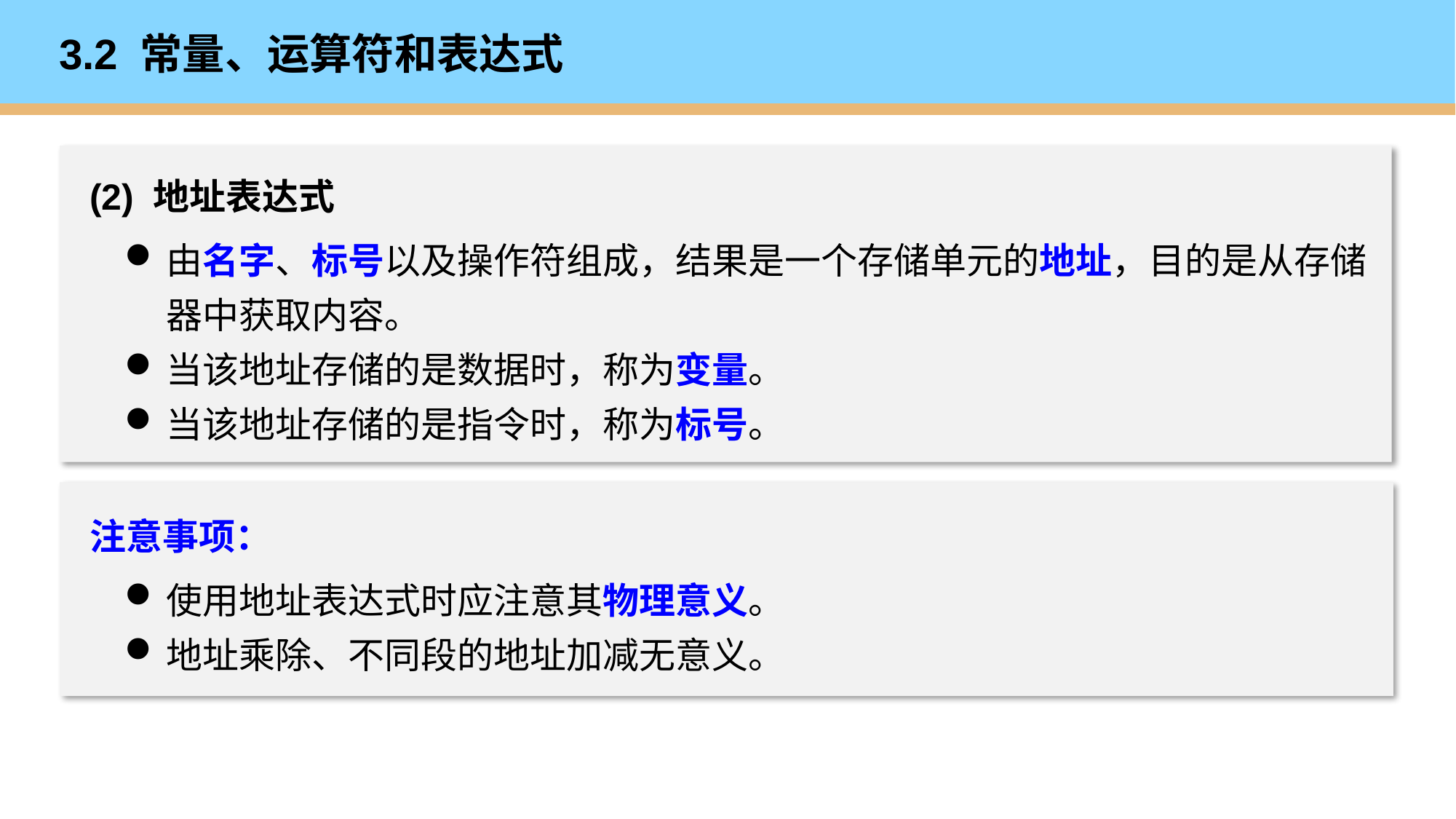

# 3.2 常量、运算符和表达式
(2) 地址表达式
由名字、标号以及操作符组成，结果是一个存储单元的地址，目的是从存储器中获取内容。
当该地址存储的是数据时，称为变量。
当该地址存储的是指令时，称为标号。
注意事项：
使用地址表达式时应注意其物理意义。
地址乘除、不同段的地址加减无意义。
116